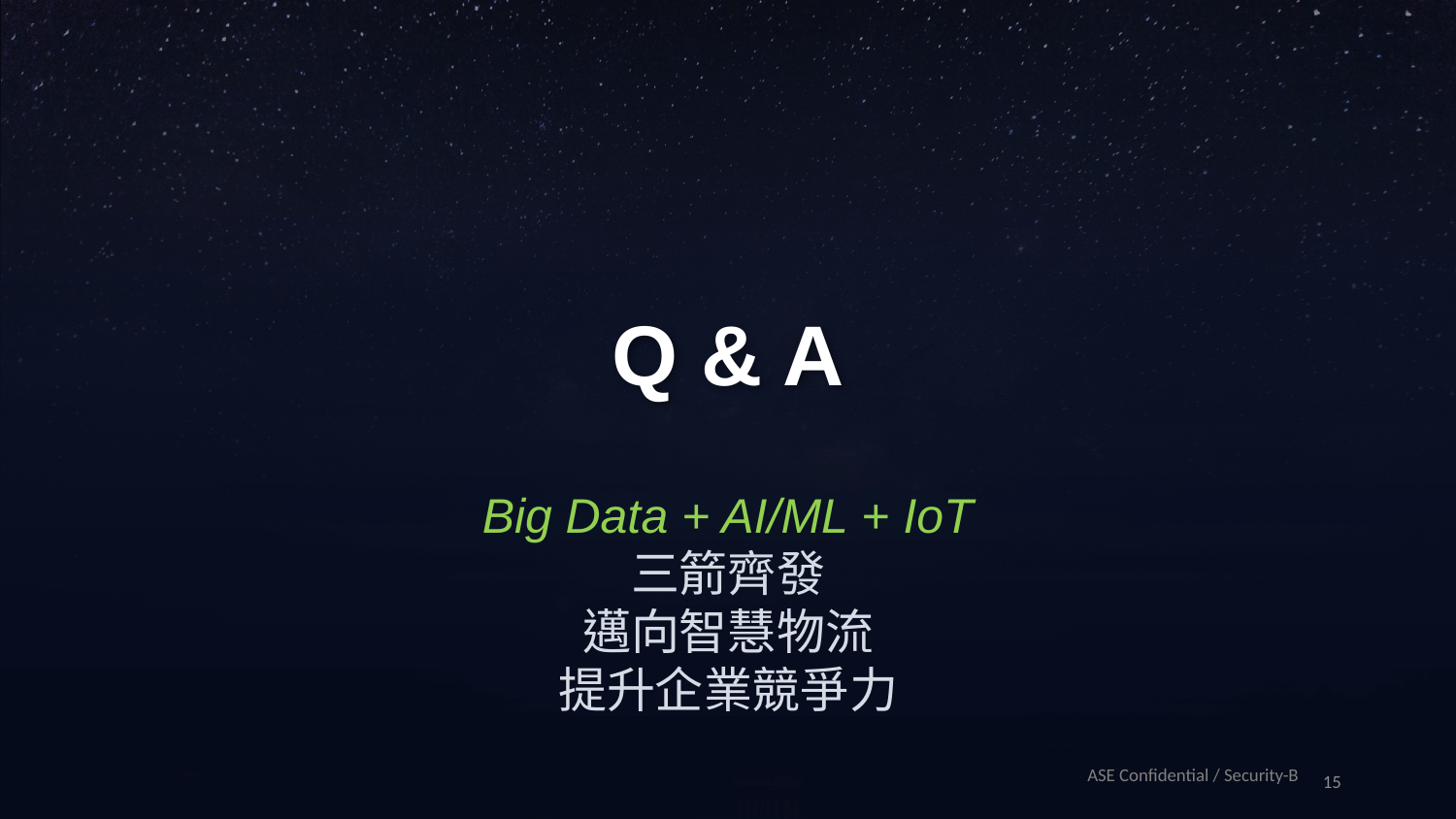

Q & A
Big Data + AI/ML + IoT
三箭齊發
邁向智慧物流
提升企業競爭力
15